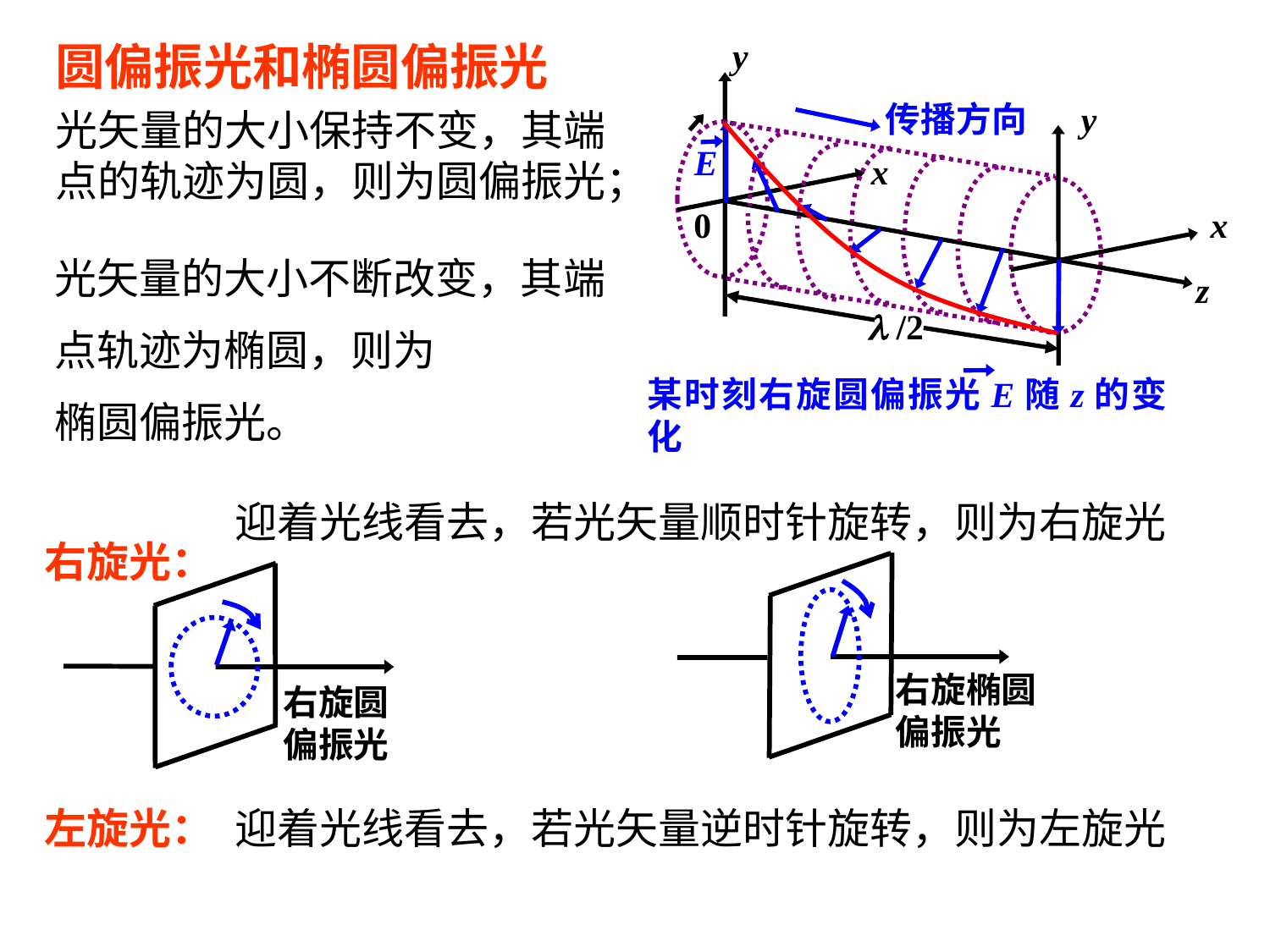

圆偏振光和椭圆偏振光
 y

传播方向
 y

E

x
 0

x

 z

 λ /2

某时刻右旋圆偏振光E随z的变化

光矢量的大小保持不变，其端
点的轨迹为圆，则为圆偏振光；
光矢量的大小不断改变，其端
点轨迹为椭圆，则为
椭圆偏振光。
迎着光线看去，若光矢量顺时针旋转，则为右旋光
右旋光：

右旋椭圆
偏振光

右旋圆
偏振光

左旋光：
迎着光线看去，若光矢量逆时针旋转，则为左旋光